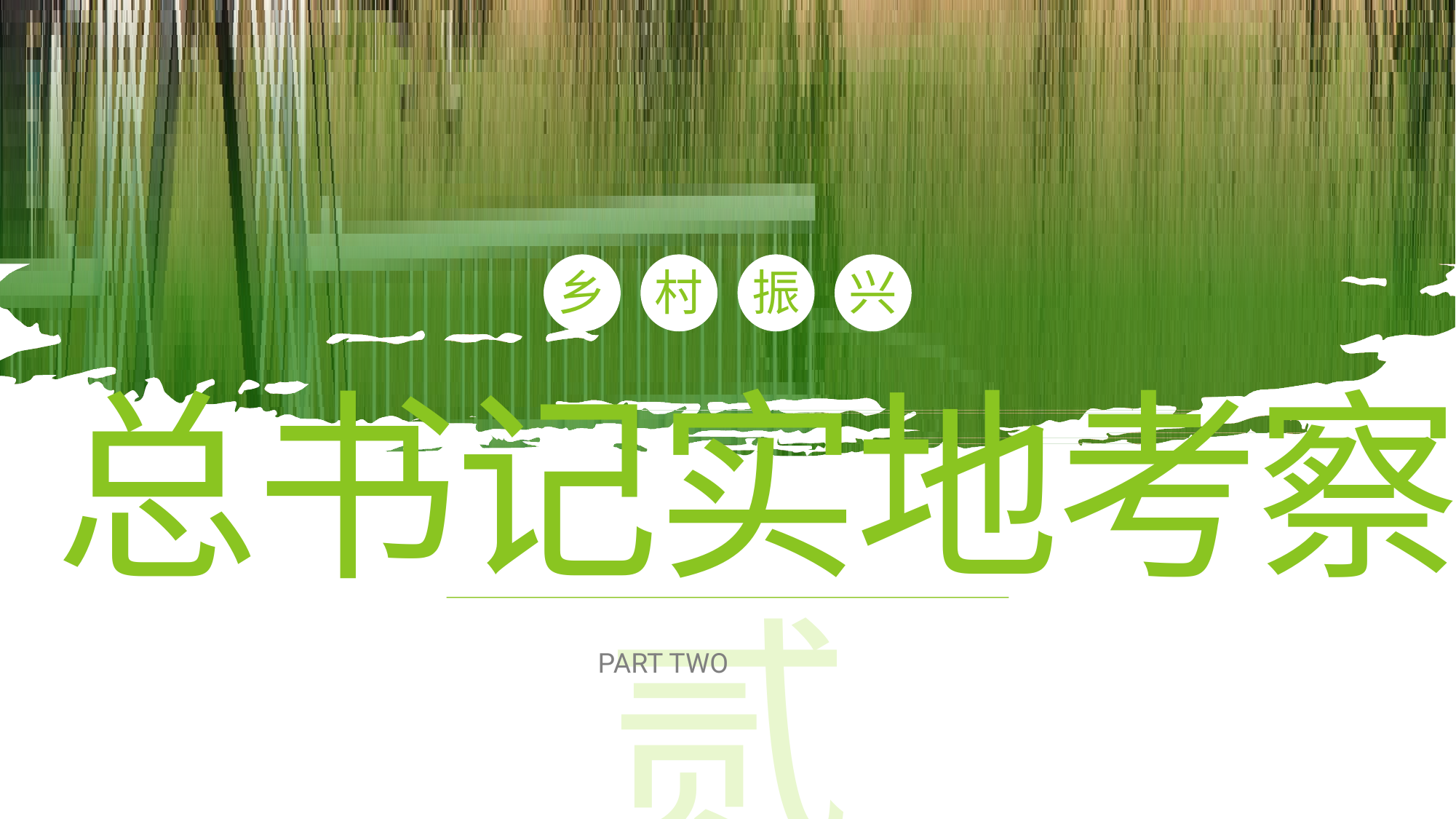

乡
村
振
兴
总书记实地考察

贰
PART TWO